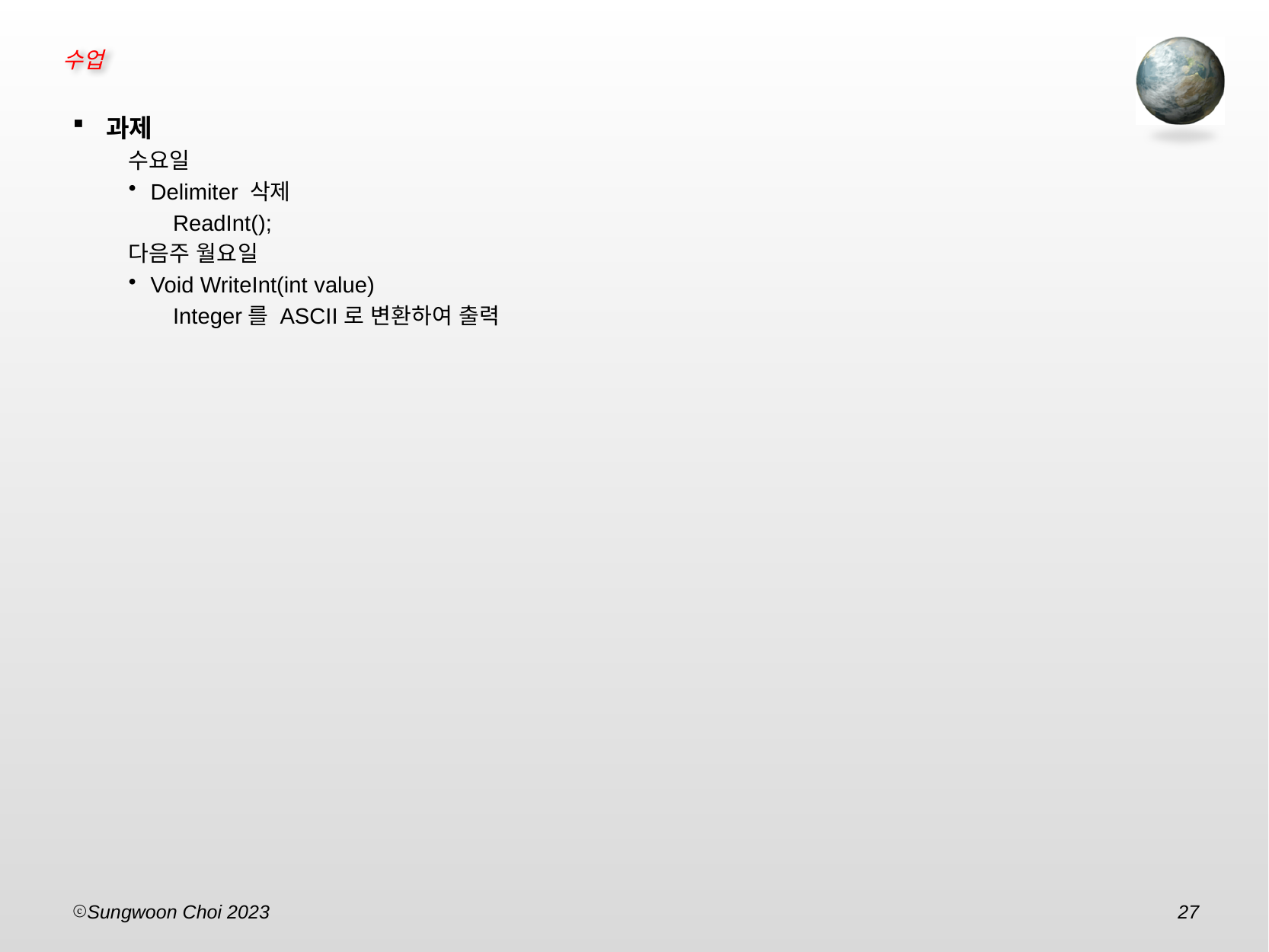

과제
수요일
Delimiter 삭제
ReadInt();
다음주 월요일
Void WriteInt(int value)
Integer를 ASCII로 변환하여 출력
Sungwoon Choi 2023
27